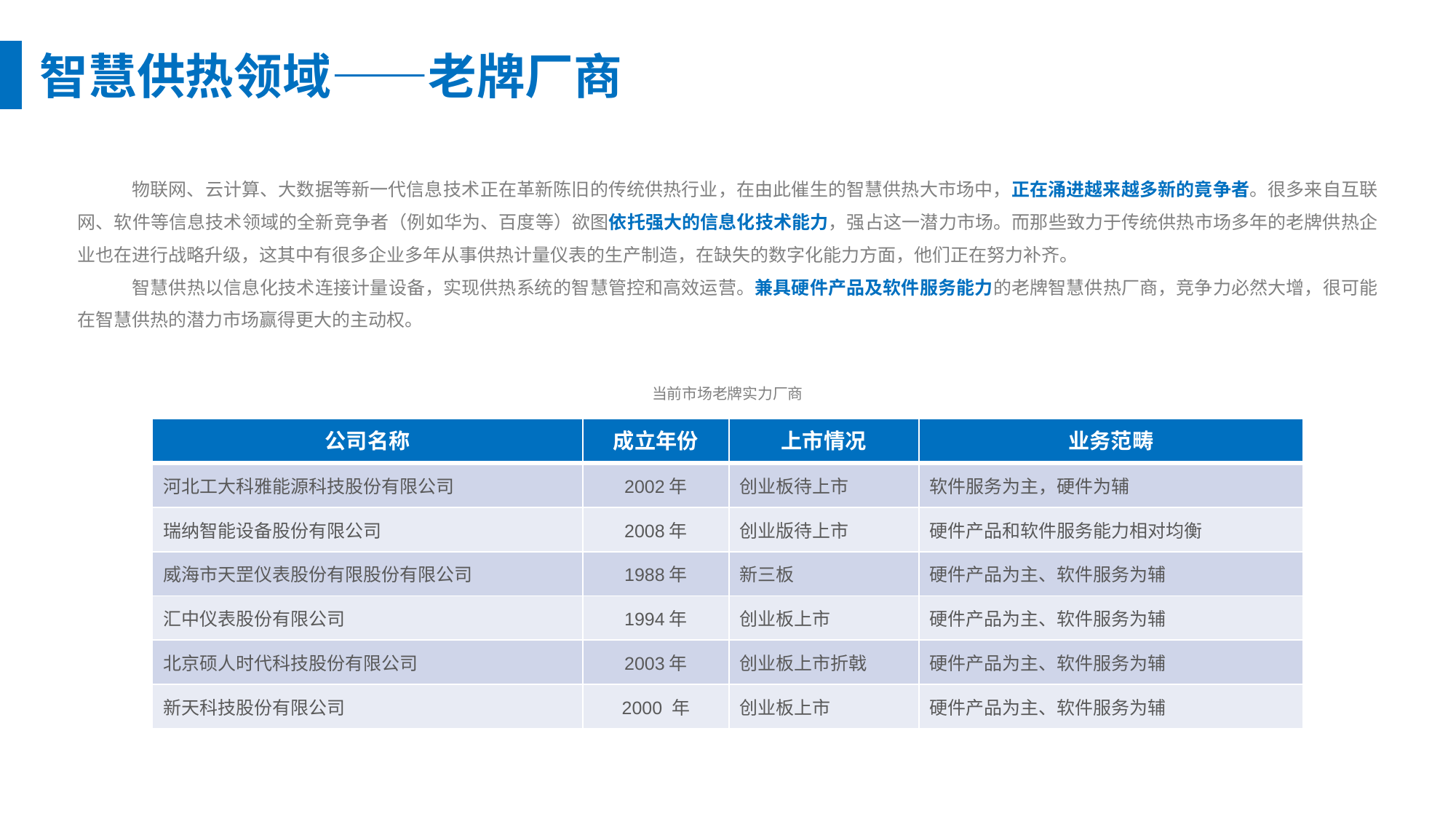

智慧供热领域——老牌厂商

物联网、云计算、大数据等新一代信息技术正在革新陈旧的传统供热行业，在由此催生的智慧供热大市场中，正在涌进越来越多新的竟争者。很多来自互联网、软件等信息技术领域的全新竞争者（例如华为、百度等）欲图依托强大的信息化技术能力，强占这一潜力市场。而那些致力于传统供热市场多年的老牌供热企业也在进行战略升级，这其中有很多企业多年从事供热计量仪表的生产制造，在缺失的数字化能力方面，他们正在努力补齐。
智慧供热以信息化技术连接计量设备，实现供热系统的智慧管控和高效运营。兼具硬件产品及软件服务能力的老牌智慧供热厂商，竞争力必然大增，很可能在智慧供热的潜力市场赢得更大的主动权。
当前市场老牌实力厂商
| 公司名称 | 成立年份 | 上市情况 | 业务范畴 |
| --- | --- | --- | --- |
| 河北工大科雅能源科技股份有限公司 | 2002年 | 创业板待上市 | 软件服务为主，硬件为辅 |
| 瑞纳智能设备股份有限公司 | 2008年 | 创业版待上市 | 硬件产品和软件服务能力相对均衡 |
| 威海市天罡仪表股份有限股份有限公司 | 1988年 | 新三板 | 硬件产品为主、软件服务为辅 |
| 汇中仪表股份有限公司 | 1994年 | 创业板上市 | 硬件产品为主、软件服务为辅 |
| 北京硕人时代科技股份有限公司 | 2003年 | 创业板上市折戟 | 硬件产品为主、软件服务为辅 |
| 新天科技股份有限公司 | 2000 年 | 创业板上市 | 硬件产品为主、软件服务为辅 |